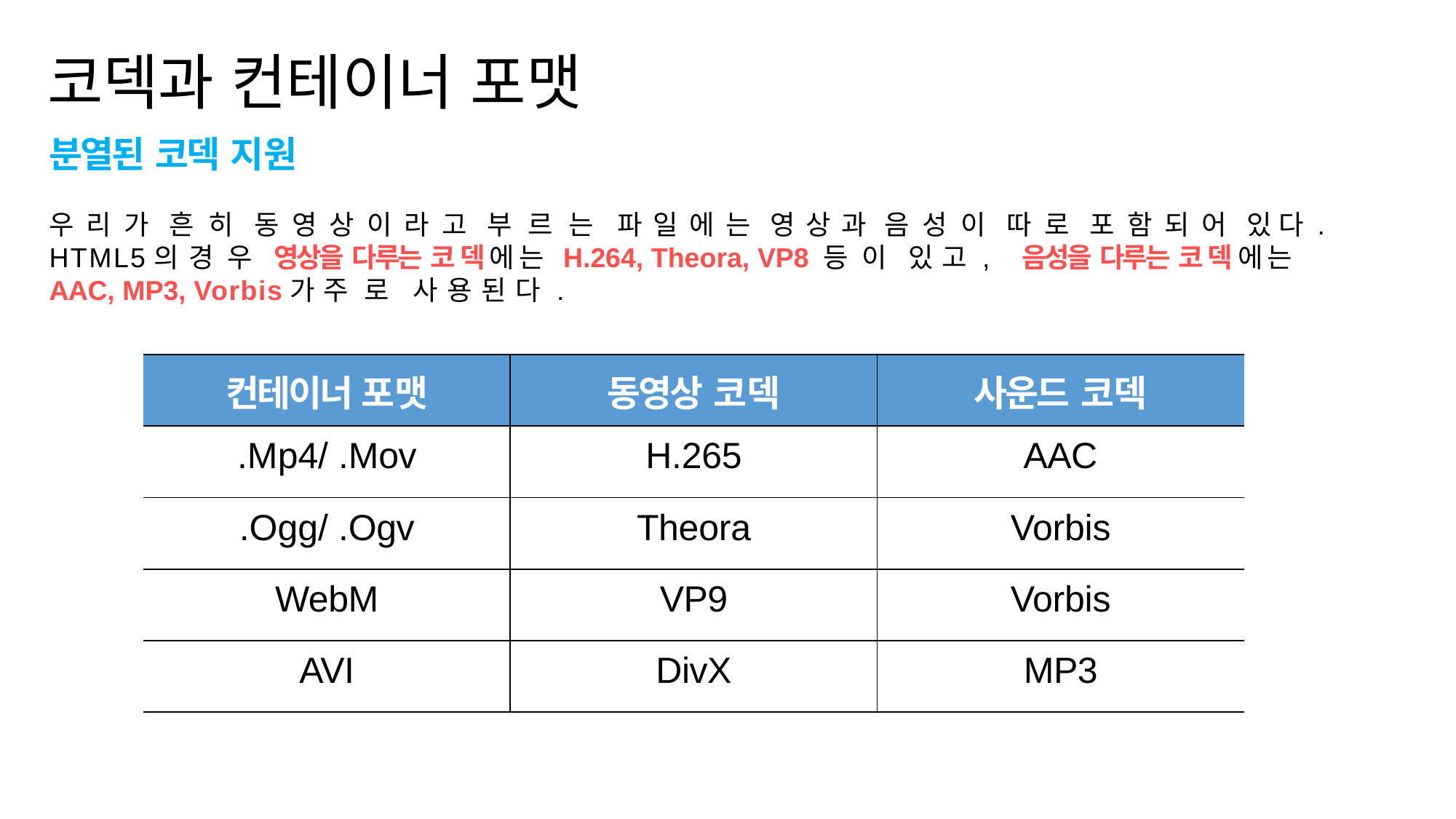

코덱과 컨테이너 포맷
분열된 코덱 지원
우리가 흔히 동영상이라고 부르는 파일에는 영상과 음성이 따로 포함되어 있다. HTML5의 경우 영상을 다루는 코덱에는 H.264, Theora, VP8 등이 있고, 음성을 다루는 코덱에는 AAC, MP3, Vorbis가 주로 사용된다.
| 컨테이너 포맷 | 동영상 코덱 | 사운드 코덱 |
| --- | --- | --- |
| .Mp4/ .Mov | H.265 | AAC |
| .Ogg/ .Ogv | Theora | Vorbis |
| WebM | VP9 | Vorbis |
| AVI | DivX | MP3 |